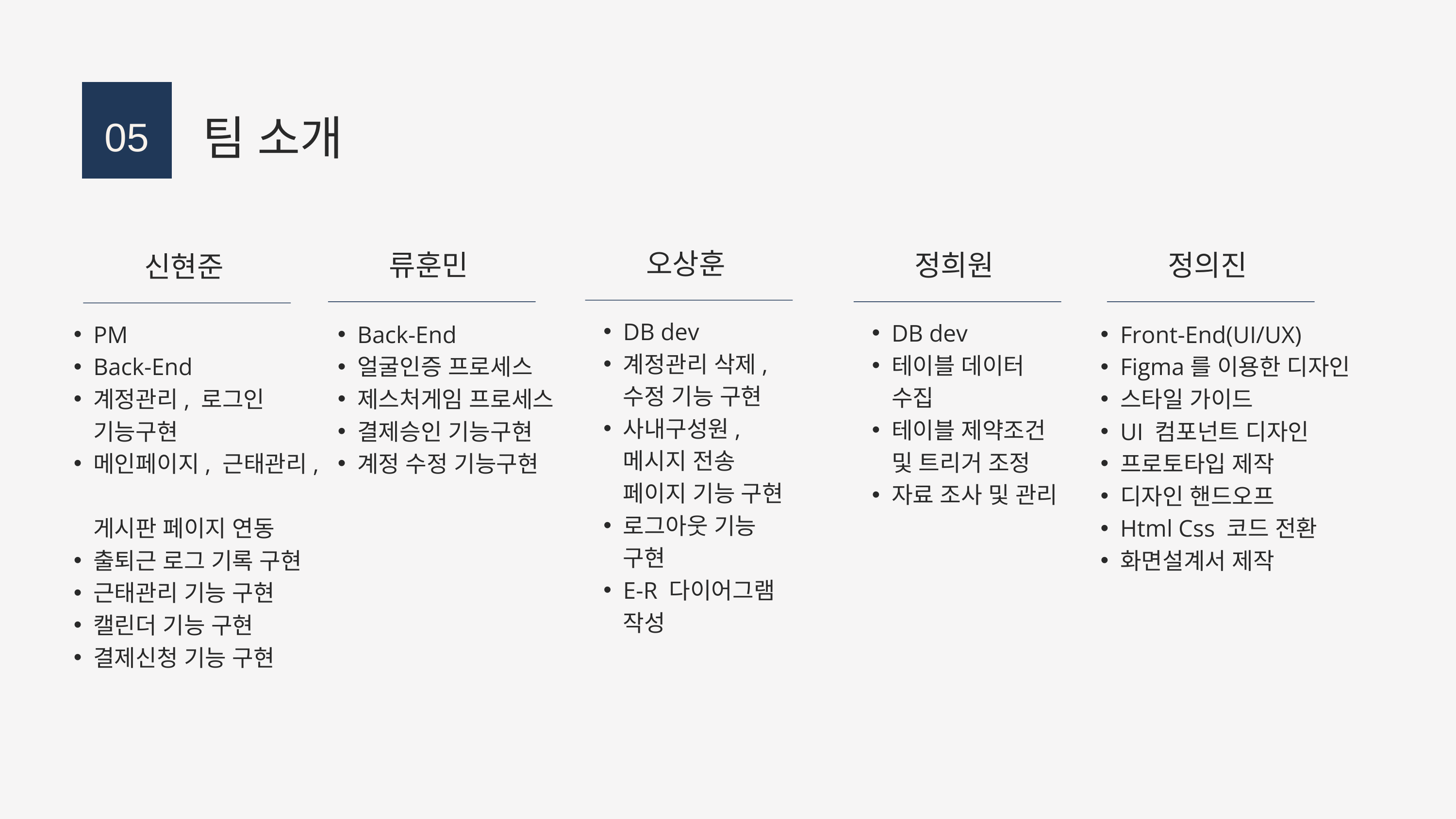

팀 소개
05
오상훈
류훈민
정희원
정의진
신현준

DB dev
계정관리 삭제, 수정 기능 구현
사내구성원, 메시지 전송 페이지 기능 구현
로그아웃 기능 구현
E-R 다이어그램 작성

DB dev
테이블 데이터 수집
테이블 제약조건 및 트리거 조정
자료 조사 및 관리

PM
Back-End
계정관리, 로그인 기능구현
메인페이지, 근태관리,
게시판 페이지 연동
출퇴근 로그 기록 구현
근태관리 기능 구현
캘린더 기능 구현
결제신청 기능 구현

Back-End
얼굴인증 프로세스
제스처게임 프로세스
결제승인 기능구현
계정 수정 기능구현

Front-End(UI/UX)
Figma를 이용한 디자인
스타일 가이드
UI 컴포넌트 디자인
프로토타입 제작
디자인 핸드오프
Html Css 코드 전환
화면설계서 제작